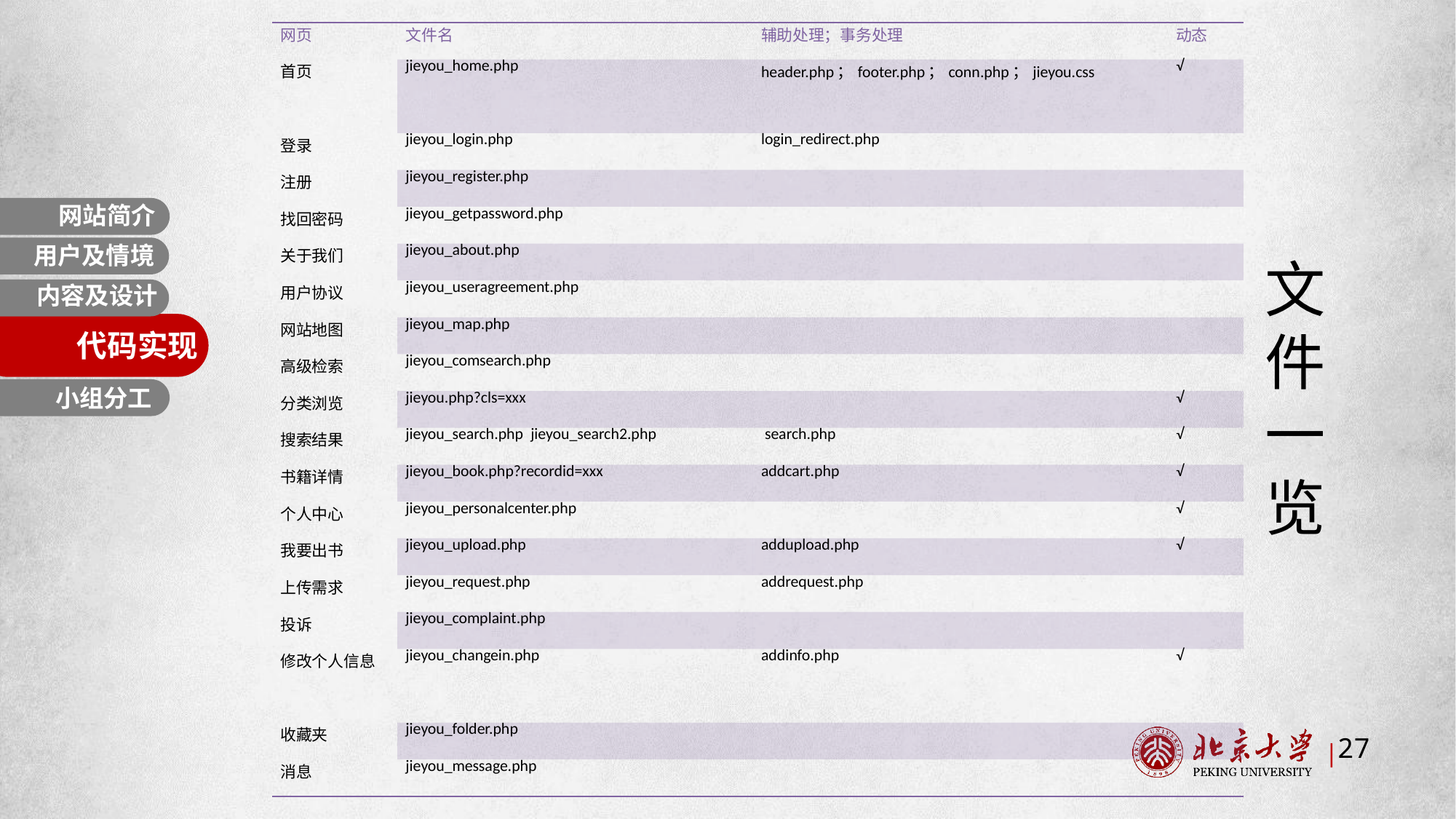

| 网页 | 文件名 | 辅助处理；事务处理 | 动态 |
| --- | --- | --- | --- |
| 首页 | jieyou\_home.php | header.php；footer.php；conn.php；jieyou.css | √ |
| 登录 | jieyou\_login.php | login\_redirect.php |  |
| 注册 | jieyou\_register.php |  |  |
| 找回密码 | jieyou\_getpassword.php |  |  |
| 关于我们 | jieyou\_about.php |  |  |
| 用户协议 | jieyou\_useragreement.php |  |  |
| 网站地图 | jieyou\_map.php |  |  |
| 高级检索 | jieyou\_comsearch.php |  |  |
| 分类浏览 | jieyou.php?cls=xxx |  | √ |
| 搜索结果 | jieyou\_search.php jieyou\_search2.php | search.php | √ |
| 书籍详情 | jieyou\_book.php?recordid=xxx | addcart.php | √ |
| 个人中心 | jieyou\_personalcenter.php |  | √ |
| 我要出书 | jieyou\_upload.php | addupload.php | √ |
| 上传需求 | jieyou\_request.php | addrequest.php |  |
| 投诉 | jieyou\_complaint.php |  |  |
| 修改个人信息 | jieyou\_changein.php | addinfo.php | √ |
| 收藏夹 | jieyou\_folder.php |  |  |
| 消息 | jieyou\_message.php |  |  |
网站简介

用户及情境
内容与设计
文
件
一
览
内容及设计

代码实现

小组分工
27